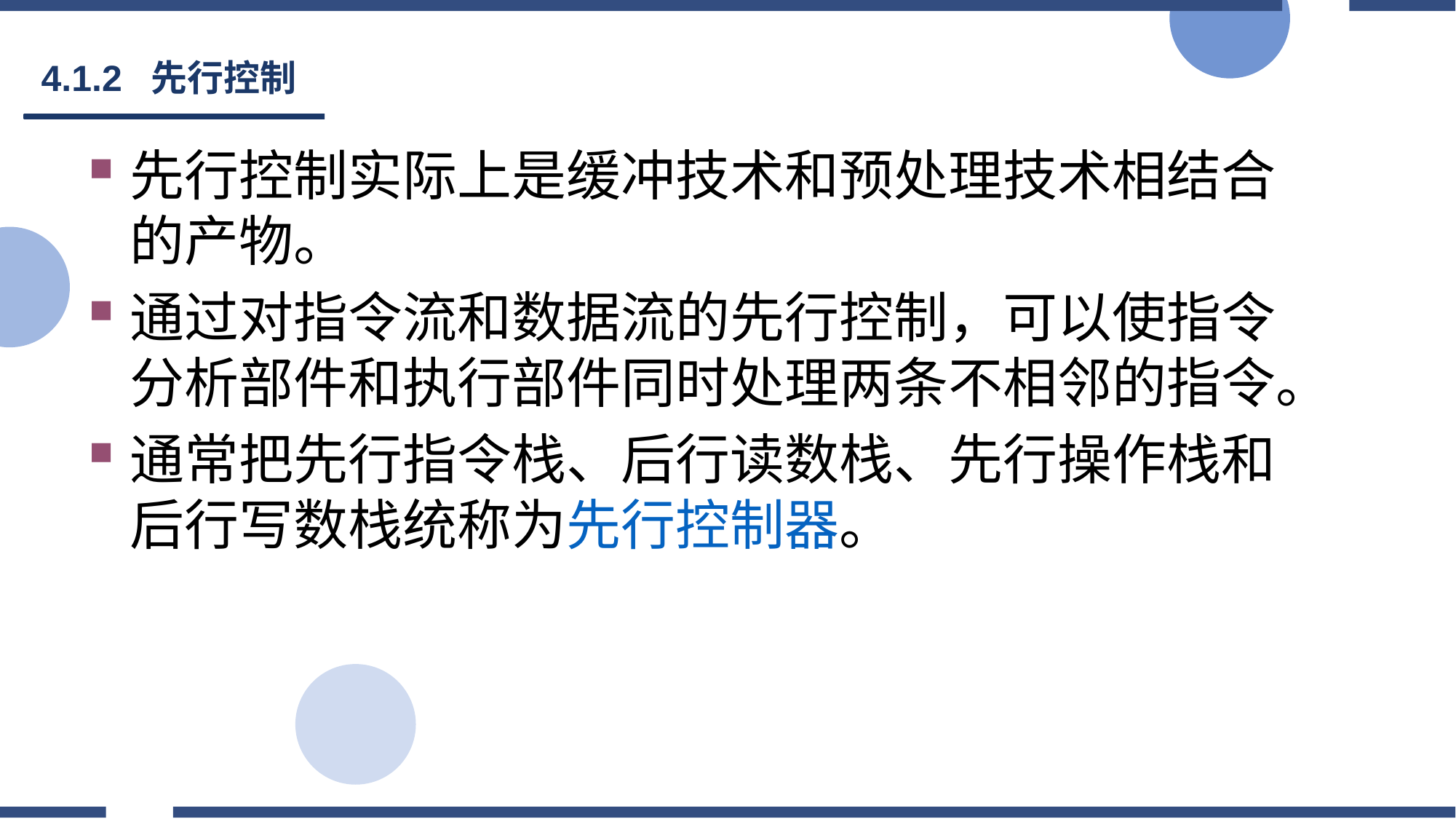

# 4.1.2  先行控制
先行控制实际上是缓冲技术和预处理技术相结合的产物。
通过对指令流和数据流的先行控制，可以使指令分析部件和执行部件同时处理两条不相邻的指令。
通常把先行指令栈、后行读数栈、先行操作栈和后行写数栈统称为先行控制器。